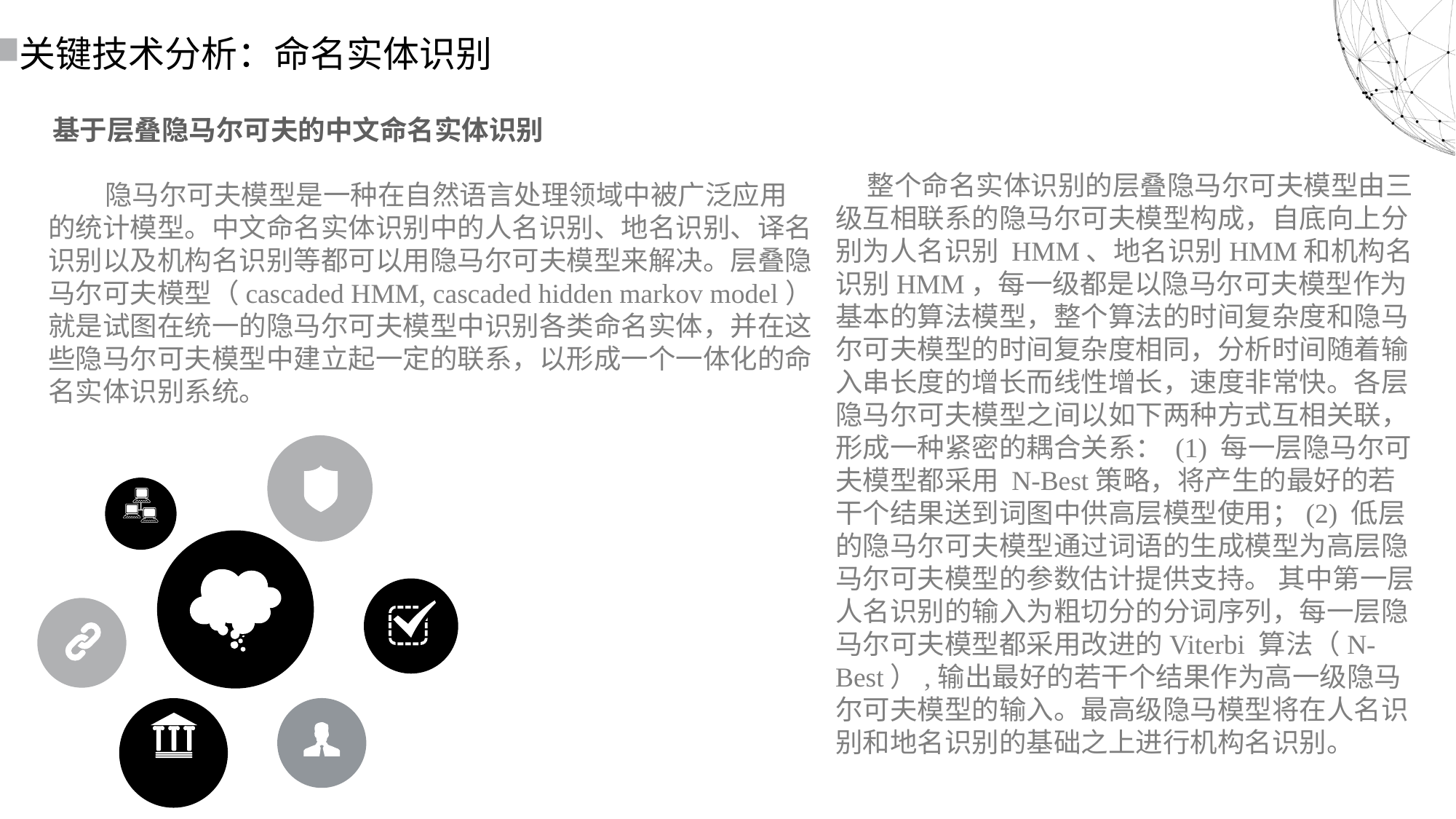

读书派booklist免费出品
禁止任何二次分享、售卖
本人法律专业，请勿以身试法
读书派booklist免费出品
这部分内容不影响PPT播放
尊重原创，请勿以身试法，二次分享或倒卖

关键技术分析：命名实体识别

基于层叠隐马尔可夫的中文命名实体识别
整个命名实体识别的层叠隐马尔可夫模型由三级互相联系的隐马尔可夫模型构成，自底向上分别为人名识别 HMM、地名识别HMM和机构名识别HMM，每一级都是以隐马尔可夫模型作为基本的算法模型，整个算法的时间复杂度和隐马尔可夫模型的时间复杂度相同，分析时间随着输入串长度的增长而线性增长，速度非常快。各层隐马尔可夫模型之间以如下两种方式互相关联，形成一种紧密的耦合关系： (1) 每一层隐马尔可夫模型都采用 N-Best策略，将产生的最好的若干个结果送到词图中供高层模型使用；(2) 低层的隐马尔可夫模型通过词语的生成模型为高层隐马尔可夫模型的参数估计提供支持。 其中第一层人名识别的输入为粗切分的分词序列，每一层隐马尔可夫模型都采用改进的Viterbi 算法（N-Best）,输出最好的若干个结果作为高一级隐马尔可夫模型的输入。最高级隐马模型将在人名识别和地名识别的基础之上进行机构名识别。
   隐马尔可夫模型是一种在自然语言处理领域中被广泛应用的统计模型。中文命名实体识别中的人名识别、地名识别、译名识别以及机构名识别等都可以用隐马尔可夫模型来解决。层叠隐马尔可夫模型（cascaded HMM, cascaded hidden markov model）就是试图在统一的隐马尔可夫模型中识别各类命名实体，并在这些隐马尔可夫模型中建立起一定的联系，以形成一个一体化的命名实体识别系统。

读书派booklist免费出品
禁止任何二次分享、售卖
本人法律专业，请勿以身试法
读书派booklist免费出品
这部分内容不影响PPT播放
尊重原创，请勿以身试法，二次分享或倒卖